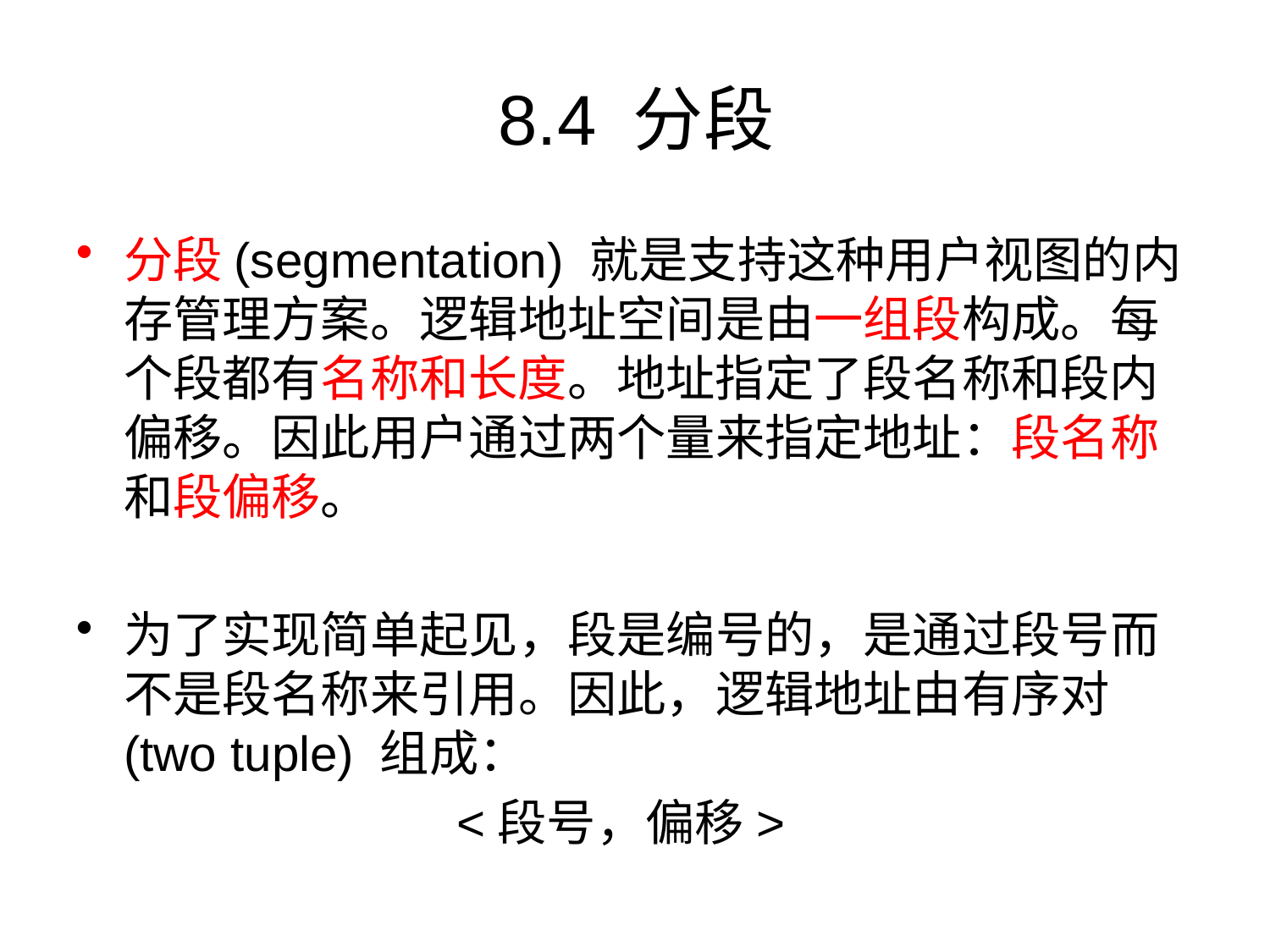

# 8.4 分段
分段(segmentation) 就是支持这种用户视图的内存管理方案。逻辑地址空间是由一组段构成。每个段都有名称和长度。地址指定了段名称和段内偏移。因此用户通过两个量来指定地址：段名称和段偏移。

为了实现简单起见，段是编号的，是通过段号而不是段名称来引用。因此，逻辑地址由有序对(two tuple) 组成：
			<段号，偏移>